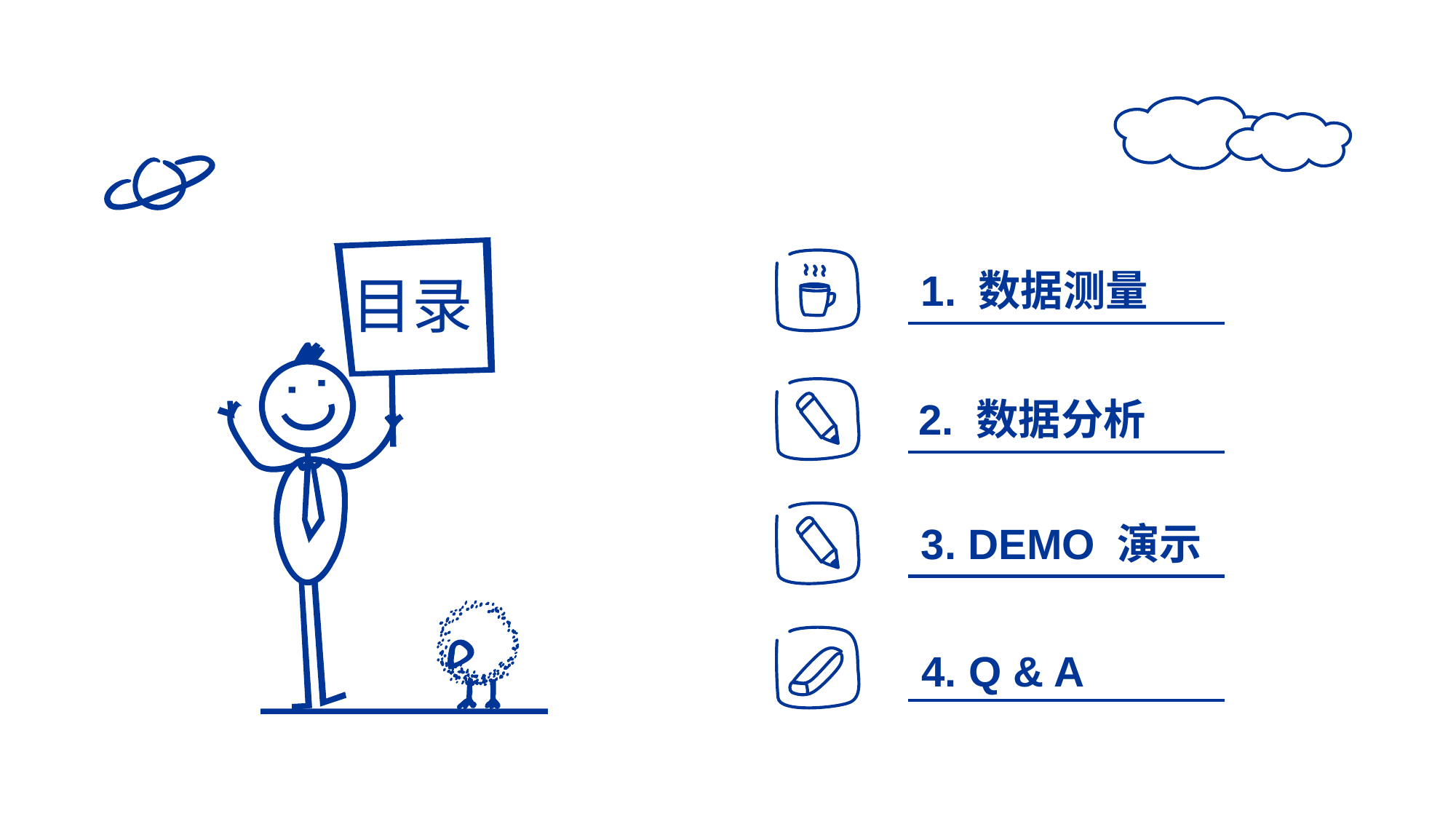

1. 数据测量
目录

2. 数据分析

3. DEMO 演示

4. Q & A